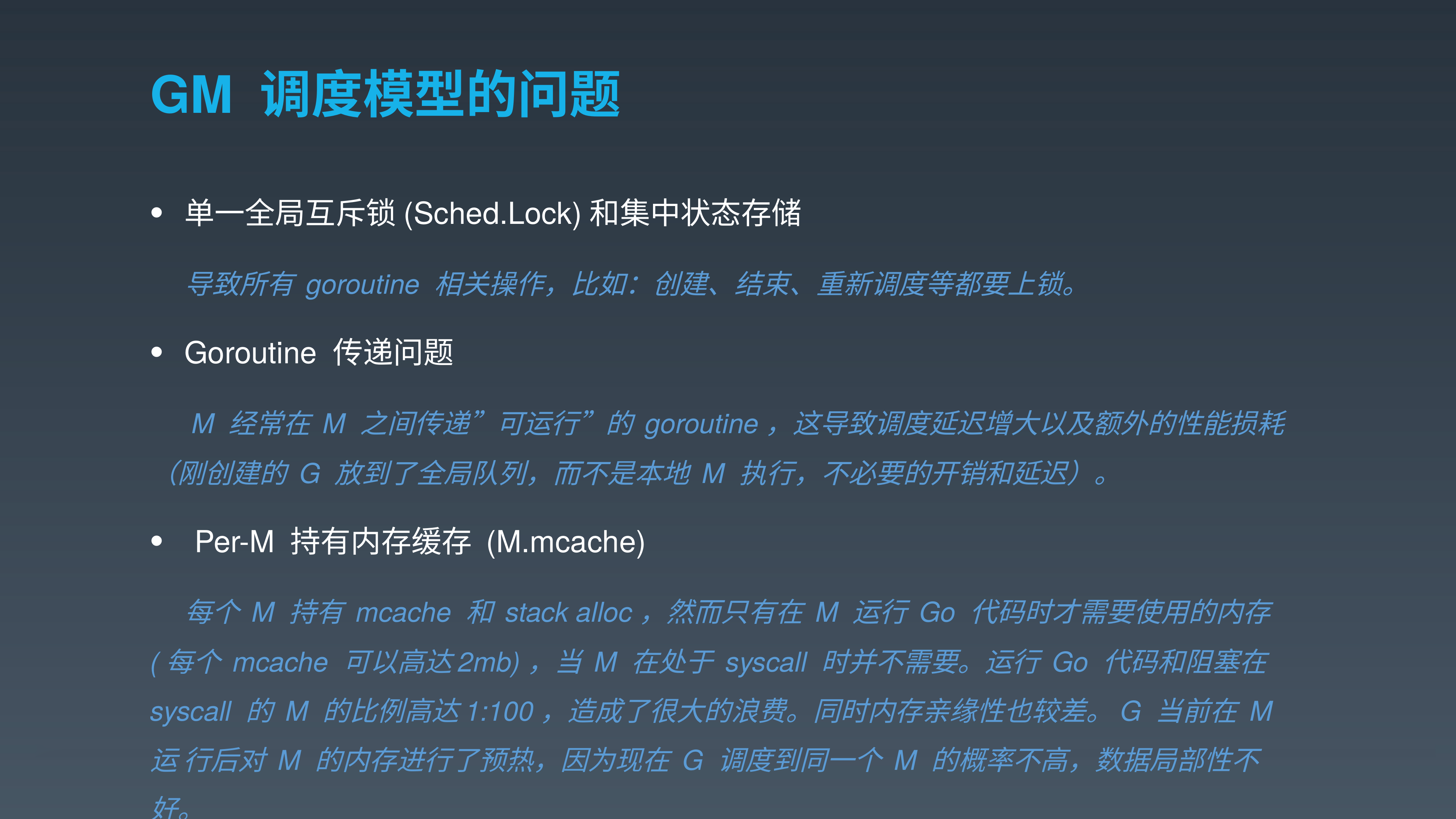

# GM 调度模型的问题
单一全局互斥锁(Sched.Lock)和集中状态存储
    导致所有 goroutine 相关操作，比如：创建、结束、重新调度等都要上锁。
Goroutine 传递问题
     M 经常在 M 之间传递”可运行”的 goroutine，这导致调度延迟增大以及额外的性能损耗（刚创建的 G 放到了全局队列，而不是本地 M 执行，不必要的开销和延迟）。
Per-M 持有内存缓存 (M.mcache)
    每个 M 持有 mcache 和 stack alloc，然而只有在 M 运行 Go 代码时才需要使用的内存(每个 mcache 可以高达2mb)，当 M 在处于 syscall 时并不需要。运行 Go 代码和阻塞在 syscall 的 M 的比例高达1:100，造成了很大的浪费。同时内存亲缘性也较差。G 当前在 M运 行后对 M 的内存进行了预热，因为现在 G 调度到同一个 M 的概率不高，数据局部性不好。